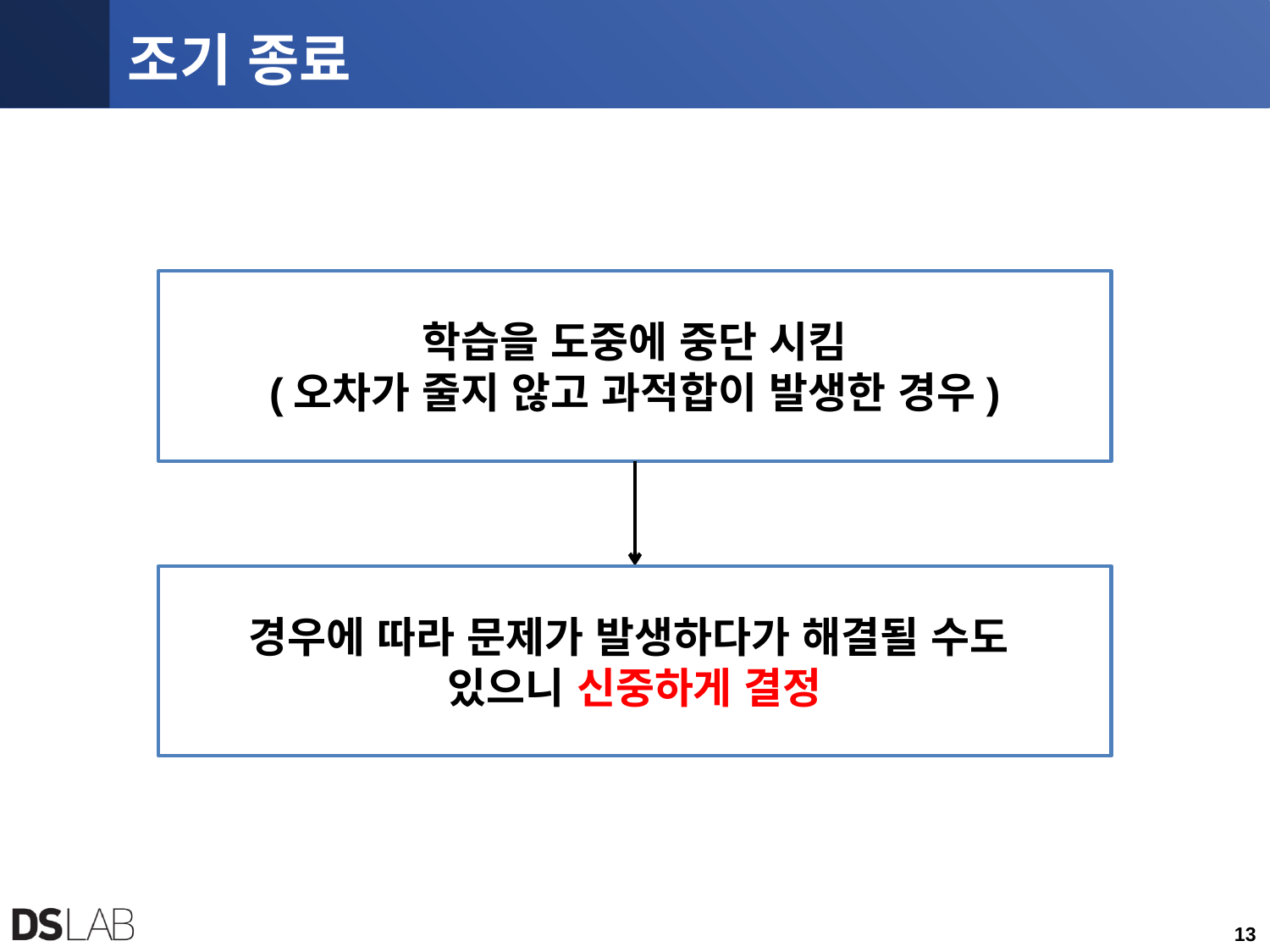

# 조기 종료

학습을 도중에 중단 시킴
(오차가 줄지 않고 과적합이 발생한 경우)
경우에 따라 문제가 발생하다가 해결될 수도
있으니 신중하게 결정
13